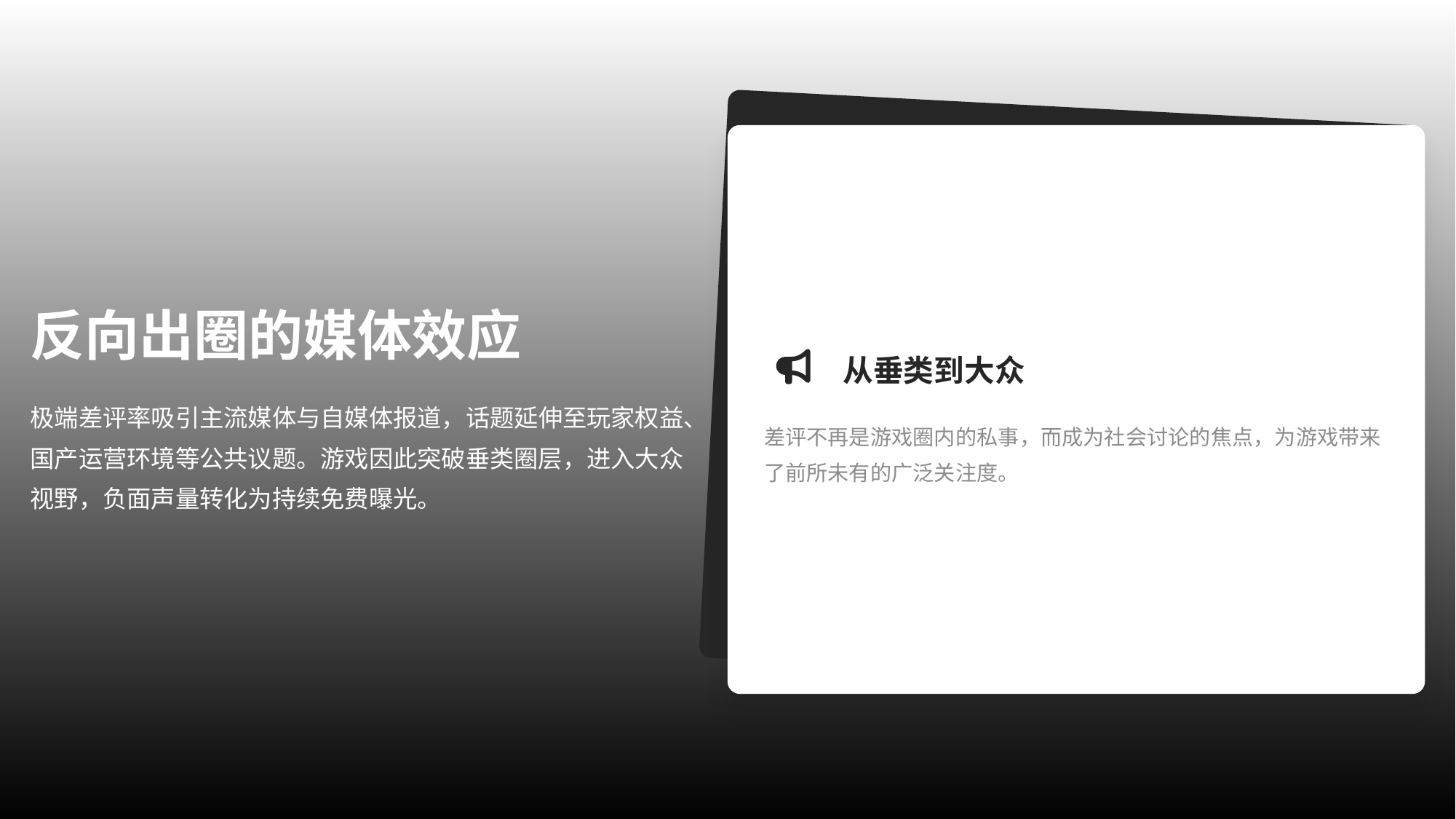

反向出圈的媒体效应
从垂类到大众

极端差评率吸引主流媒体与自媒体报道，话题延伸至玩家权益、国产运营环境等公共议题。游戏因此突破垂类圈层，进入大众视野，负面声量转化为持续免费曝光。
差评不再是游戏圈内的私事，而成为社会讨论的焦点，为游戏带来了前所未有的广泛关注度。